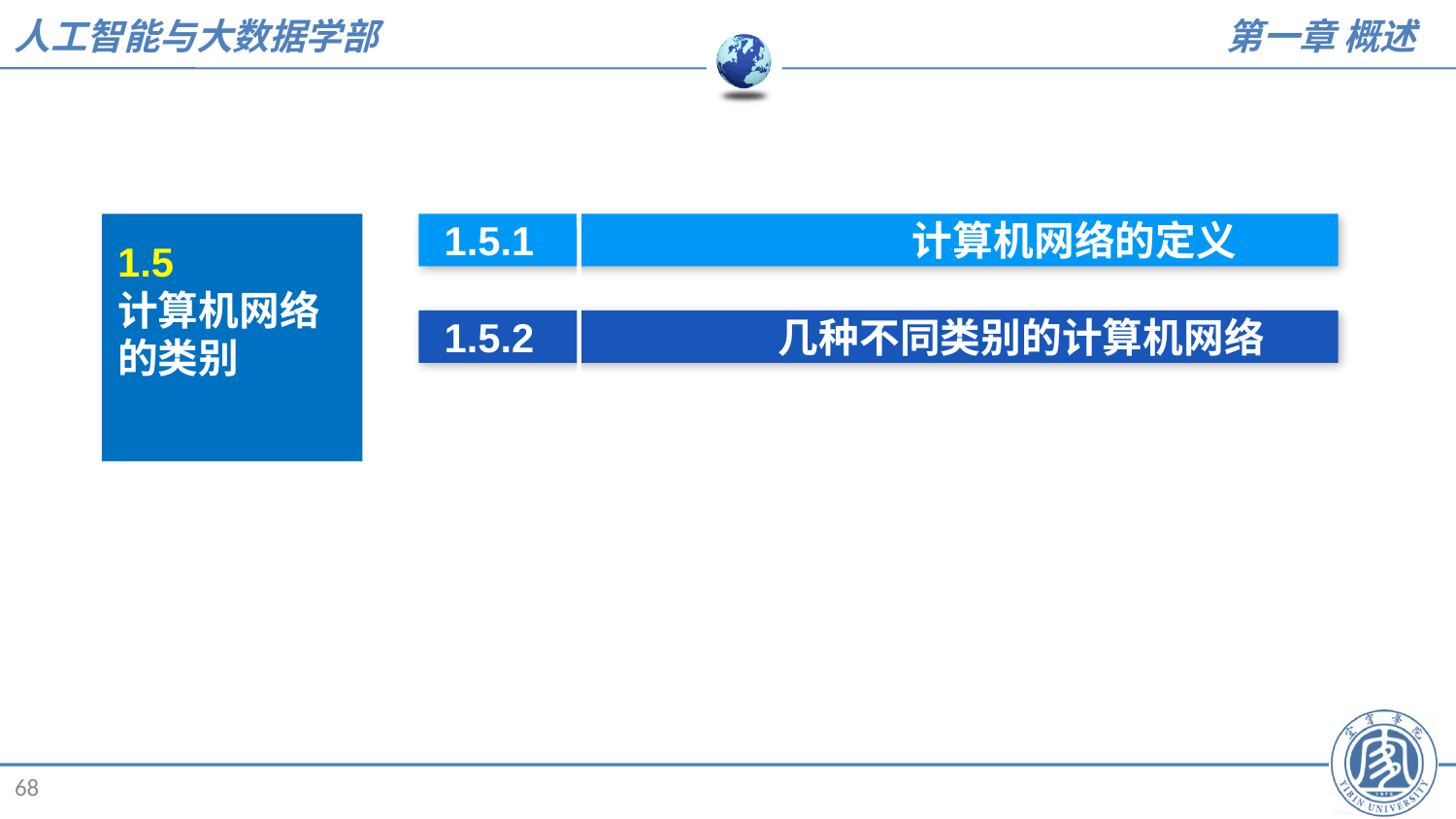

1.5.1                                 计算机网络的定义

1.5.2                     几种不同类别的计算机网络

1.5
计算机网络的类别

68